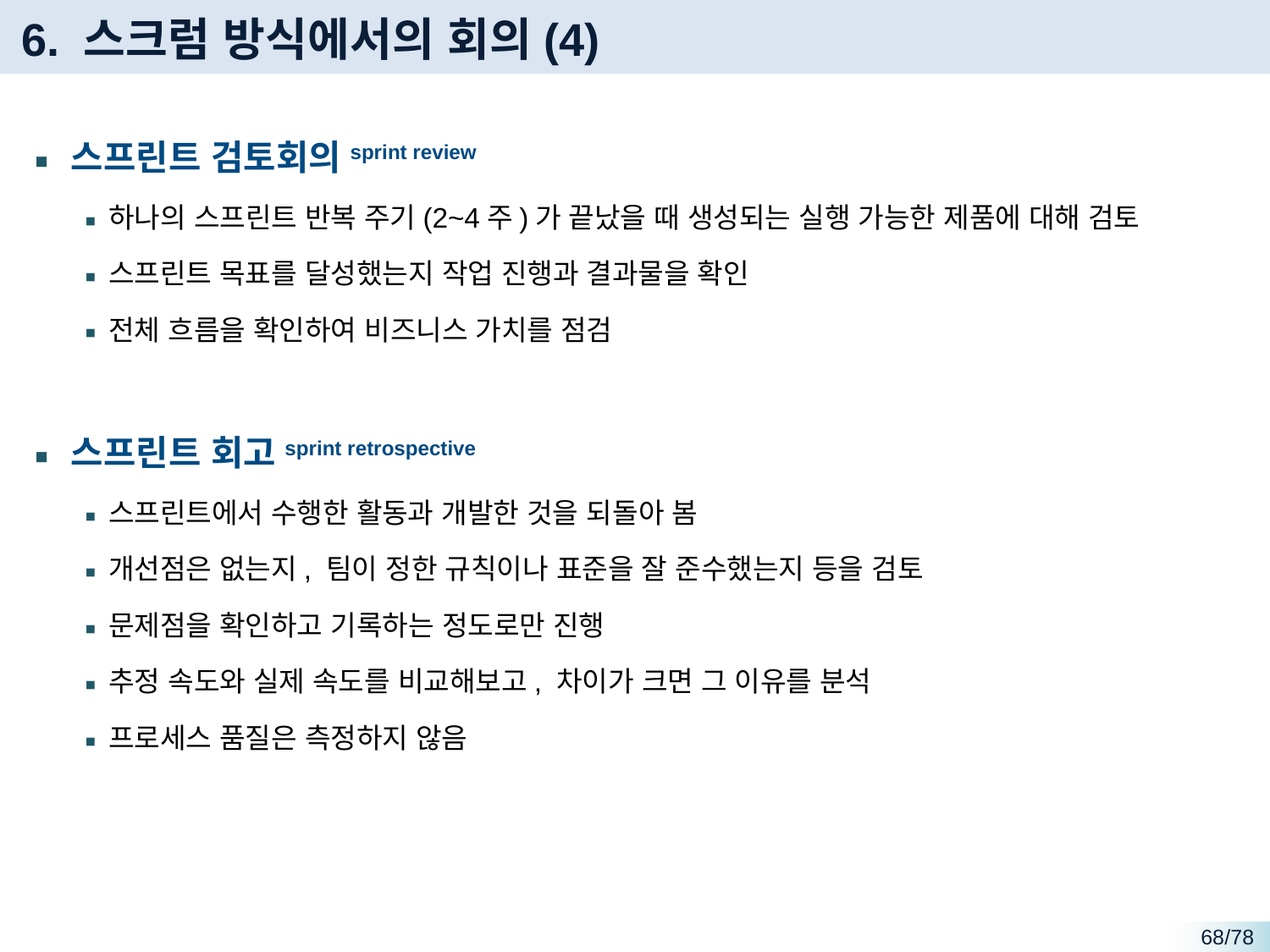

# 6. 스크럼 방식에서의 회의(4)
스프린트 검토회의sprint review
하나의 스프린트 반복 주기(2~4주)가 끝났을 때 생성되는 실행 가능한 제품에 대해 검토
스프린트 목표를 달성했는지 작업 진행과 결과물을 확인
전체 흐름을 확인하여 비즈니스 가치를 점검

스프린트 회고sprint retrospective
스프린트에서 수행한 활동과 개발한 것을 되돌아 봄
개선점은 없는지, 팀이 정한 규칙이나 표준을 잘 준수했는지 등을 검토
문제점을 확인하고 기록하는 정도로만 진행
추정 속도와 실제 속도를 비교해보고, 차이가 크면 그 이유를 분석
프로세스 품질은 측정하지 않음